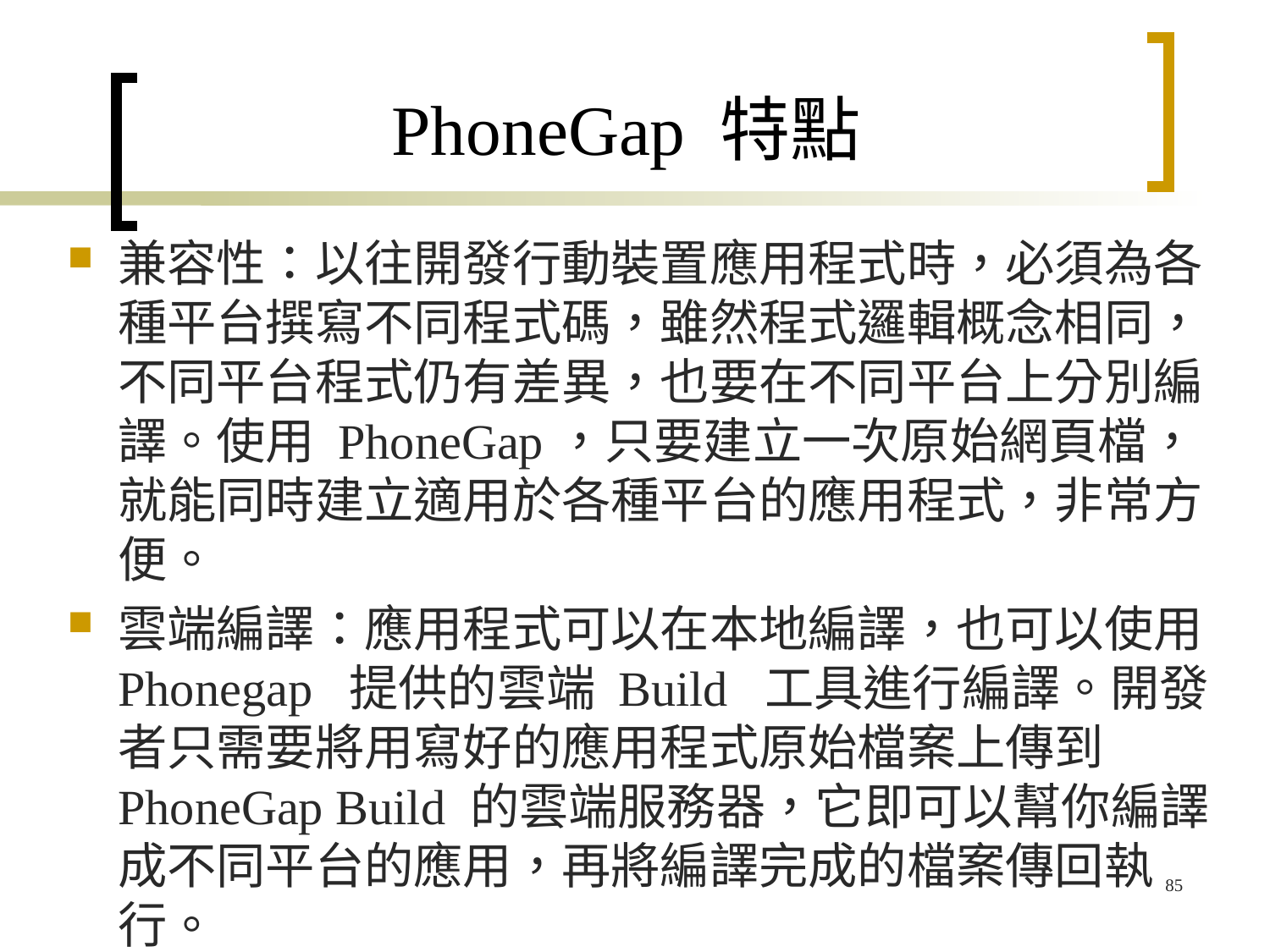

# PhoneGap 特點
兼容性：以往開發行動裝置應用程式時，必須為各種平台撰寫不同程式碼，雖然程式邏輯概念相同，不同平台程式仍有差異，也要在不同平台上分別編譯。使用 PhoneGap，只要建立一次原始網頁檔，就能同時建立適用於各種平台的應用程式，非常方便。
雲端編譯：應用程式可以在本地編譯，也可以使用 Phonegap  提供的雲端 Build  工具進行編譯。開發者只需要將用寫好的應用程式原始檔案上傳到 PhoneGap Build 的雲端服務器，它即可以幫你編譯成不同平台的應用，再將編譯完成的檔案傳回執行。

85